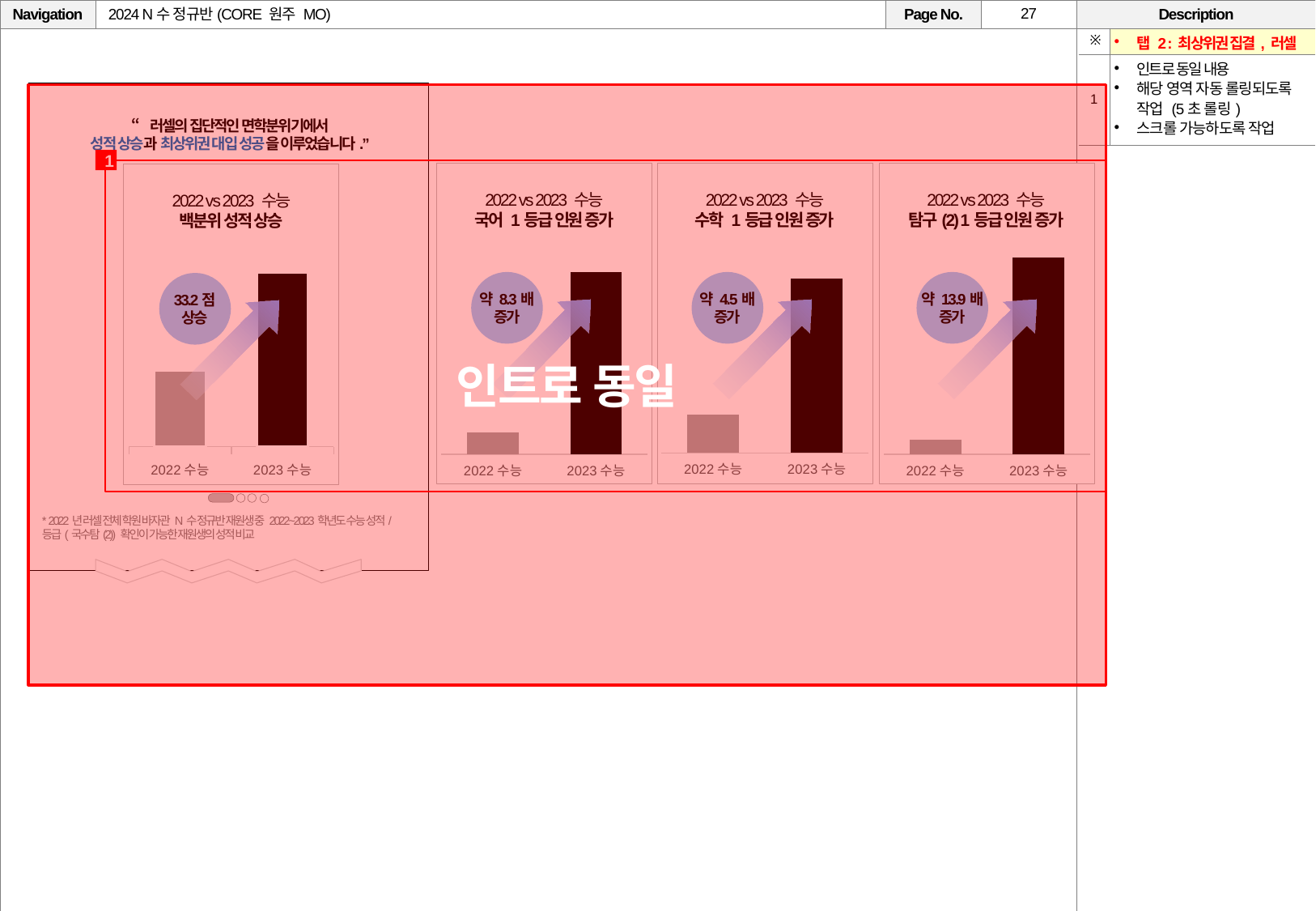

# 2024 N수 정규반(CORE 원주 MO)
| ※ | 탭 2 : 최상위권 집결, 러셀 |
| --- | --- |
| 1 | 인트로 동일 내용 해당 영역 자동 롤링되도록 작업 (5초 롤링) 스크롤 가능하도록 작업 |

인트로 동일
“러셀의 집단적인 면학분위기에서
성적 상승과 최상위권 대입 성공을 이루었습니다.”
1

2022 vs 2023 수능
국어 1등급 인원 증가
2022 vs 2023 수능
수학 1등급 인원 증가
2022 vs 2023 수능
탐구(2) 1등급 인원 증가
2022 vs 2023 수능
백분위 성적 상승

### Chart

| Category | 판매 |
|---|---|
| 2022수능 | 108.0 |
| 2023수능 | 490.0 |

### Chart

| Category | 판매 |
|---|---|
| 2022수능 | 215.9 |
| 2023수능 | 249.2 |

### Chart

| Category | 판매 |
|---|---|
| 2022수능 | 41.0 |
| 2023수능 | 342.0 |

### Chart

| Category | 판매 |
|---|---|
| 2022수능 | 20.0 |
| 2023수능 | 277.0 |
약 8.3배
증가
약 4.5배
증가
약 13.9배
증가
33.2점
상승

* 2022년 러셀 전체 학원 바자관 N수 정규반 재원생 중 2022~2023학년도 수능 성적/등급(국수탐(2)) 확인이 가능한 재원생의 성적 비교